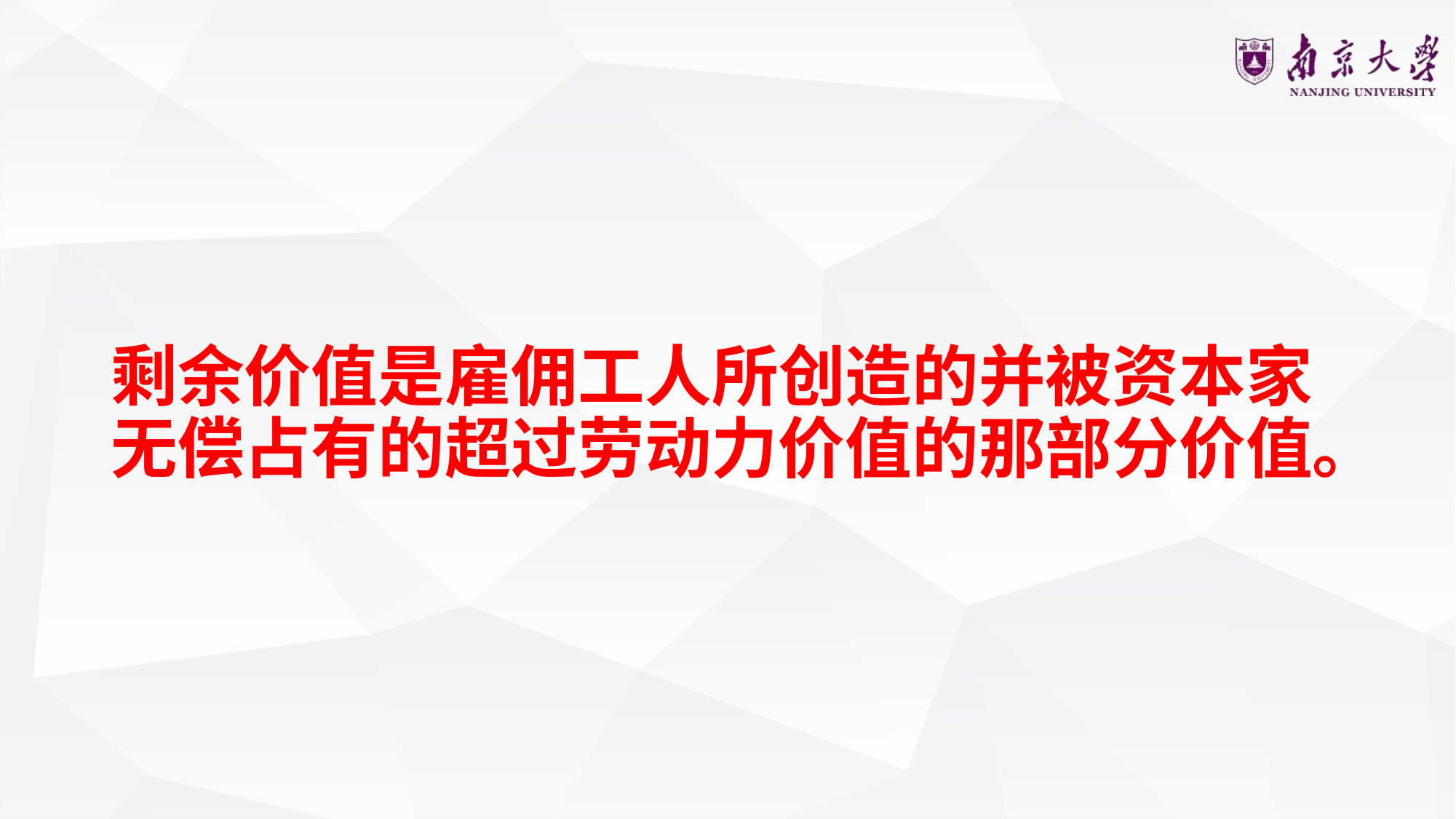

# 剩余价值是雇佣工人所创造的并被资本家无偿占有的超过劳动力价值的那部分价值。